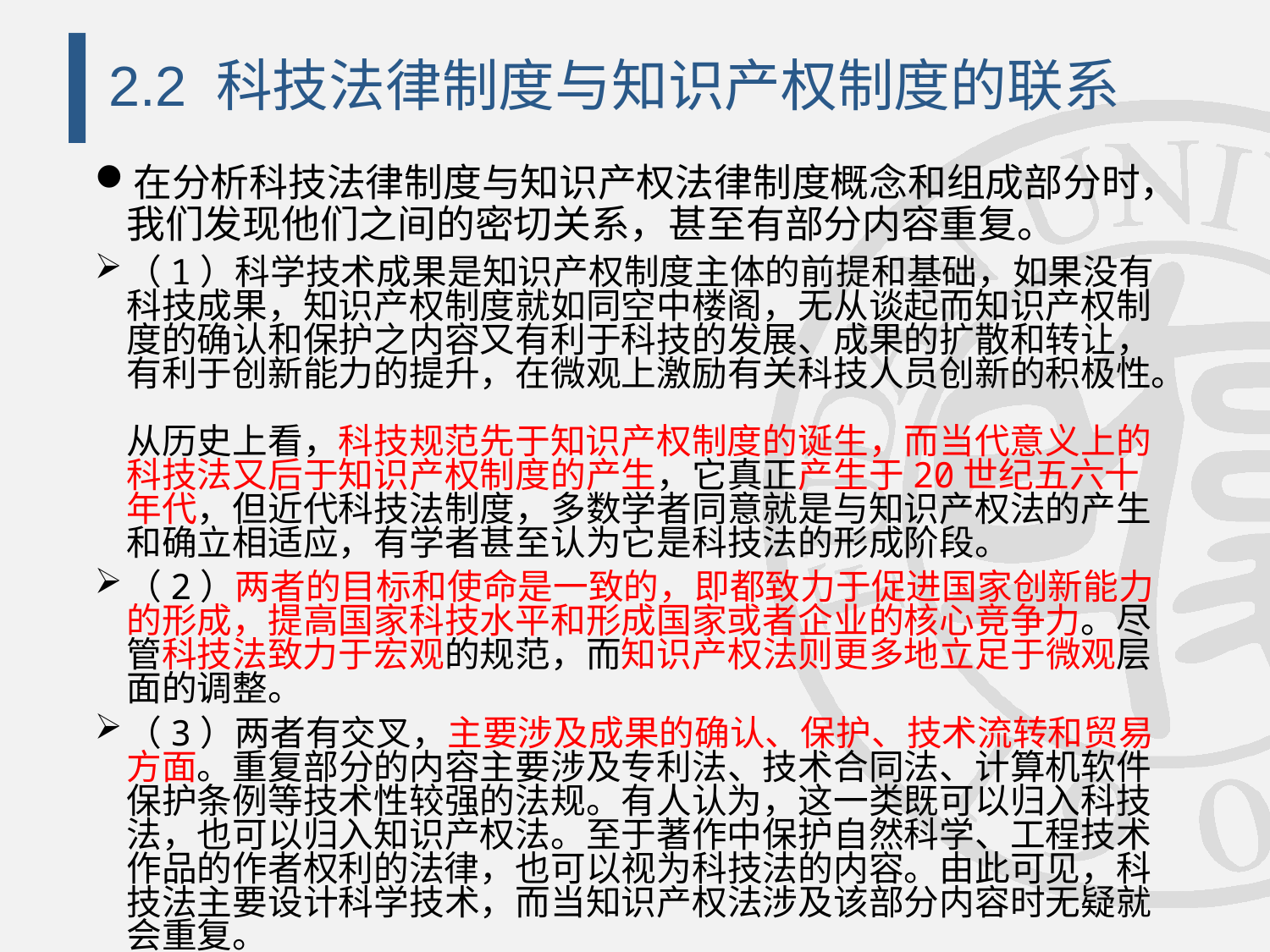

# 2.2 科技法律制度与知识产权制度的联系
在分析科技法律制度与知识产权法律制度概念和组成部分时，我们发现他们之间的密切关系，甚至有部分内容重复。
（1）科学技术成果是知识产权制度主体的前提和基础，如果没有科技成果，知识产权制度就如同空中楼阁，无从谈起而知识产权制度的确认和保护之内容又有利于科技的发展、成果的扩散和转让，有利于创新能力的提升，在微观上激励有关科技人员创新的积极性。
从历史上看，科技规范先于知识产权制度的诞生，而当代意义上的科技法又后于知识产权制度的产生，它真正产生于20世纪五六十年代，但近代科技法制度，多数学者同意就是与知识产权法的产生和确立相适应，有学者甚至认为它是科技法的形成阶段。
（2）两者的目标和使命是一致的，即都致力于促进国家创新能力的形成，提高国家科技水平和形成国家或者企业的核心竞争力。尽管科技法致力于宏观的规范，而知识产权法则更多地立足于微观层面的调整。
（3）两者有交叉，主要涉及成果的确认、保护、技术流转和贸易方面。重复部分的内容主要涉及专利法、技术合同法、计算机软件保护条例等技术性较强的法规。有人认为，这一类既可以归入科技法，也可以归入知识产权法。至于著作中保护自然科学、工程技术作品的作者权利的法律，也可以视为科技法的内容。由此可见，科技法主要设计科学技术，而当知识产权法涉及该部分内容时无疑就会重复。